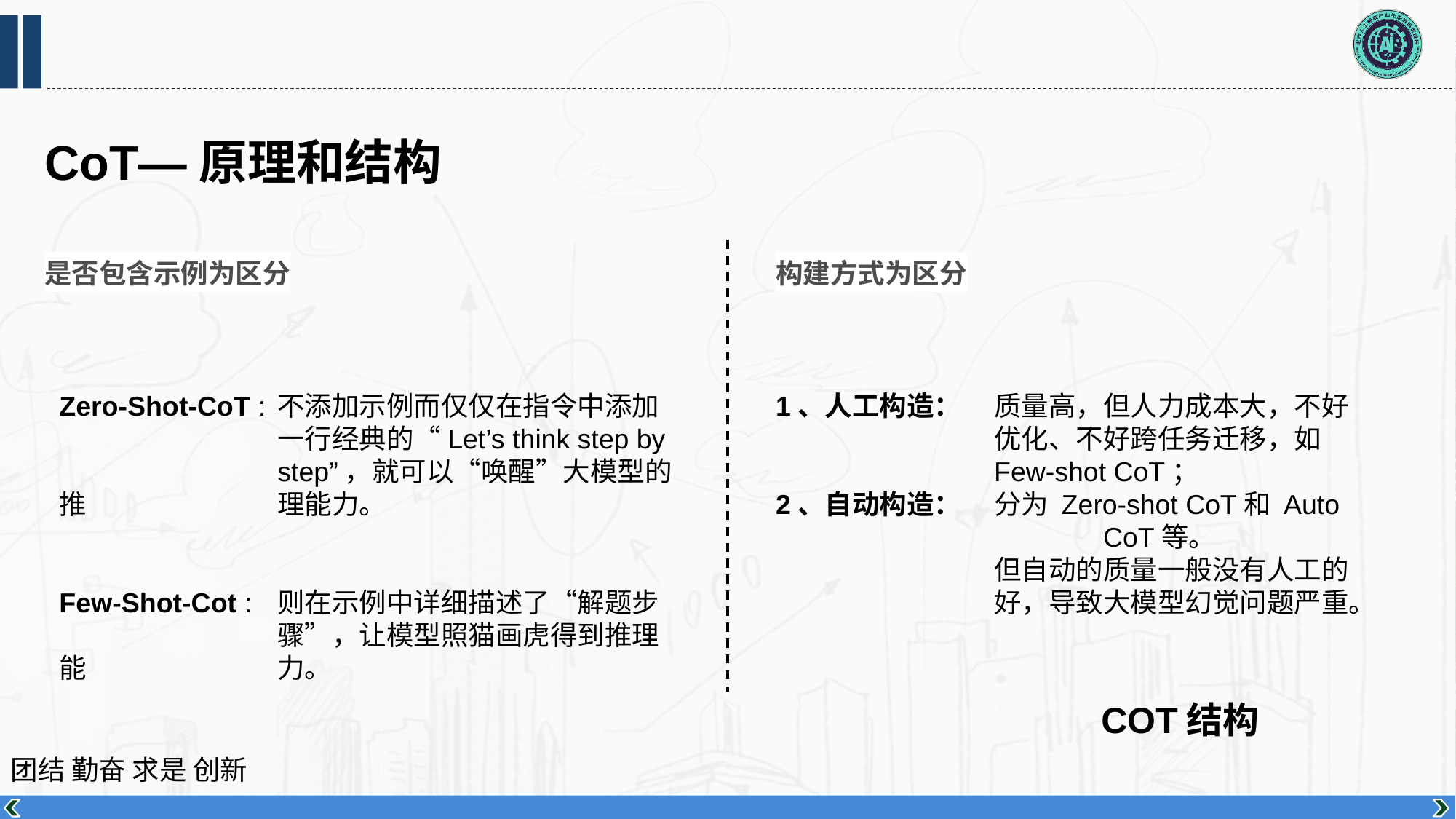

CoT—原理和结构
是否包含示例为区分
构建方式为区分
Zero-Shot-CoT :	不添加示例而仅仅在指令中添加		一行经典的“Let’s think step by 		step”，就可以“唤醒”大模型的推		理能力。

Few-Shot-Cot :	则在示例中详细描述了“解题步		骤”，让模型照猫画虎得到推理能		力。
1、人工构造：	质量高，但人力成本大，不好		优化、不好跨任务迁移，如		Few-shot CoT；
2、自动构造：	分为 Zero-shot CoT和 Auto	 		CoT等。
		但自动的质量一般没有人工的		好，导致大模型幻觉问题严重。
COT结构